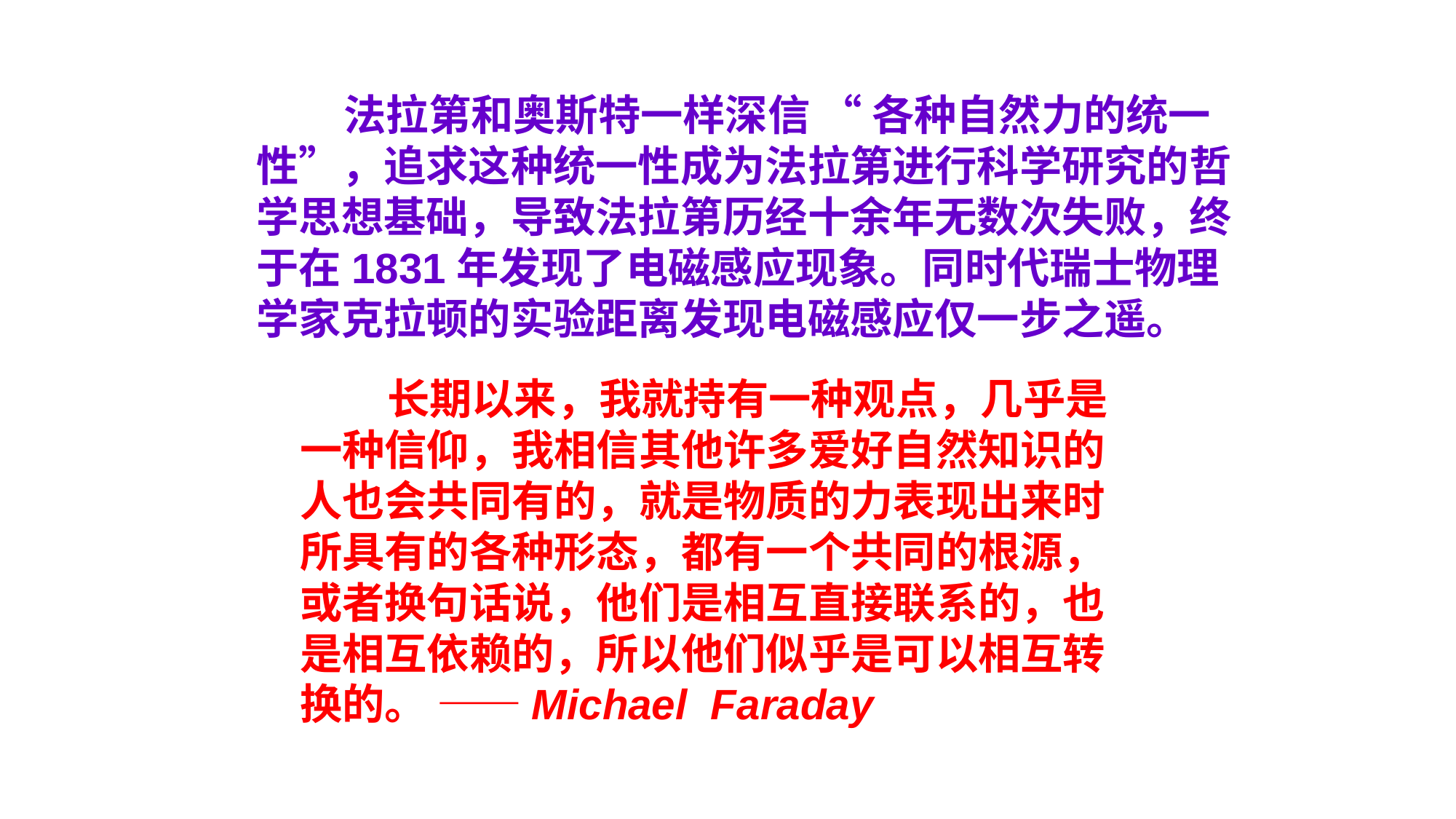

法拉第和奥斯特一样深信 “ 各种自然力的统一性”，追求这种统一性成为法拉第进行科学研究的哲学思想基础，导致法拉第历经十余年无数次失败，终于在1831年发现了电磁感应现象。同时代瑞士物理学家克拉顿的实验距离发现电磁感应仅一步之遥。
        长期以来，我就持有一种观点，几乎是一种信仰，我相信其他许多爱好自然知识的人也会共同有的，就是物质的力表现出来时所具有的各种形态，都有一个共同的根源，或者换句话说，他们是相互直接联系的，也是相互依赖的，所以他们似乎是可以相互转换的。 ——Michael  Faraday